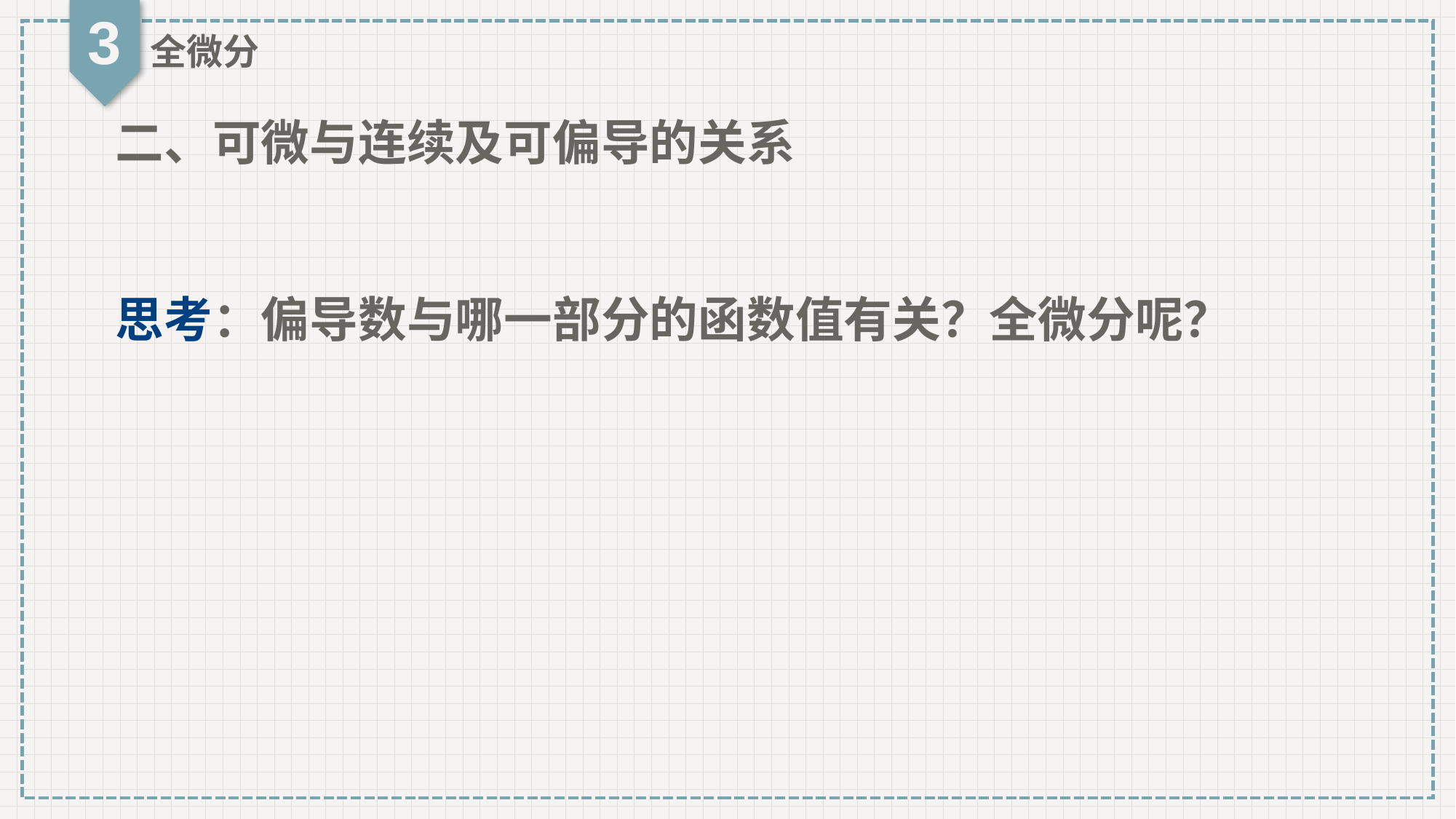

3
全微分
二、可微与连续及可偏导的关系
思考：偏导数与哪一部分的函数值有关？全微分呢？